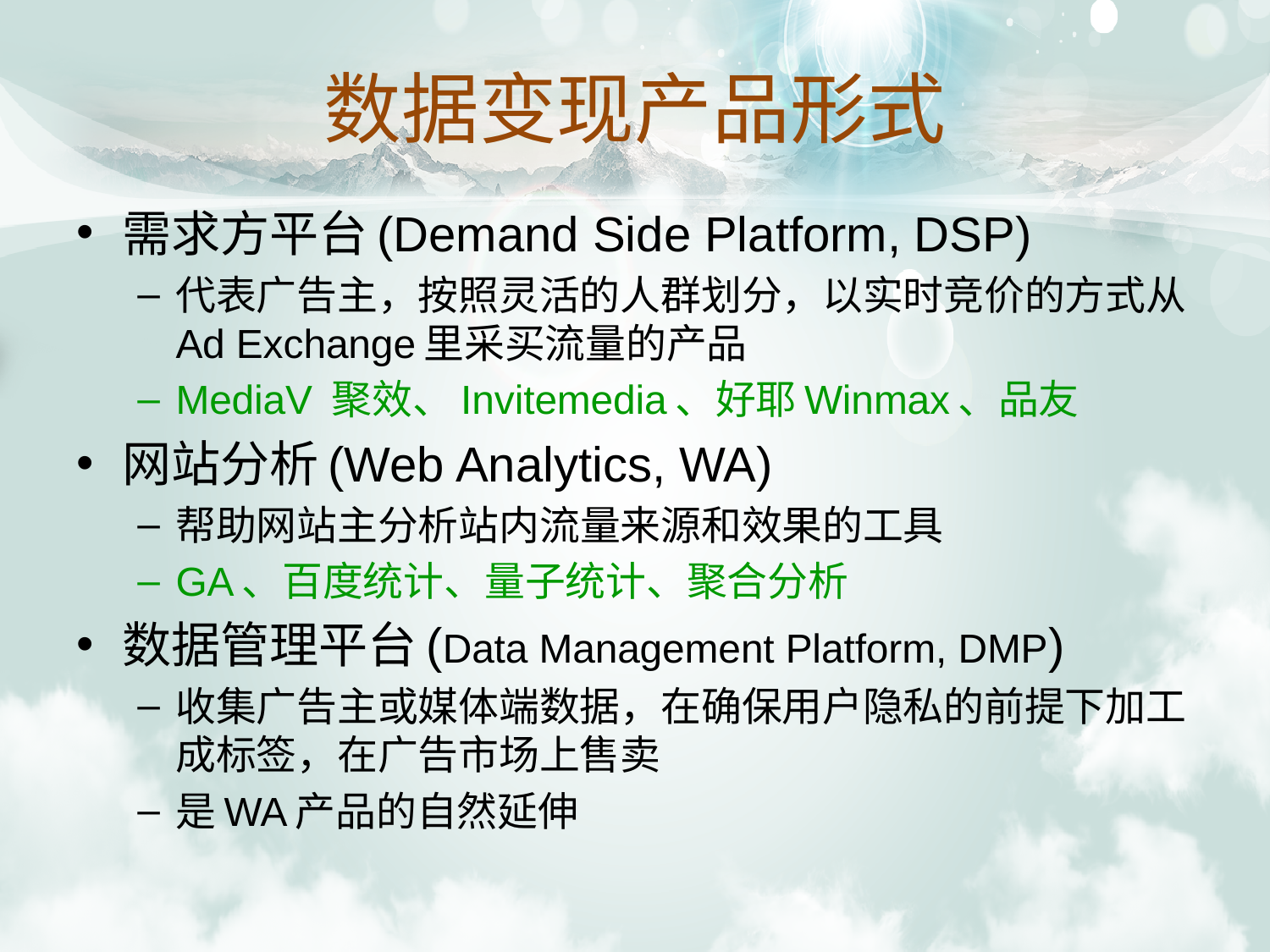

# 数据变现产品形式
需求方平台(Demand Side Platform, DSP)
代表广告主，按照灵活的人群划分，以实时竞价的方式从Ad Exchange里采买流量的产品
MediaV 聚效、Invitemedia、好耶Winmax、品友
网站分析(Web Analytics, WA)
帮助网站主分析站内流量来源和效果的工具
GA、百度统计、量子统计、聚合分析
数据管理平台(Data Management Platform, DMP)
收集广告主或媒体端数据，在确保用户隐私的前提下加工成标签，在广告市场上售卖
是WA产品的自然延伸